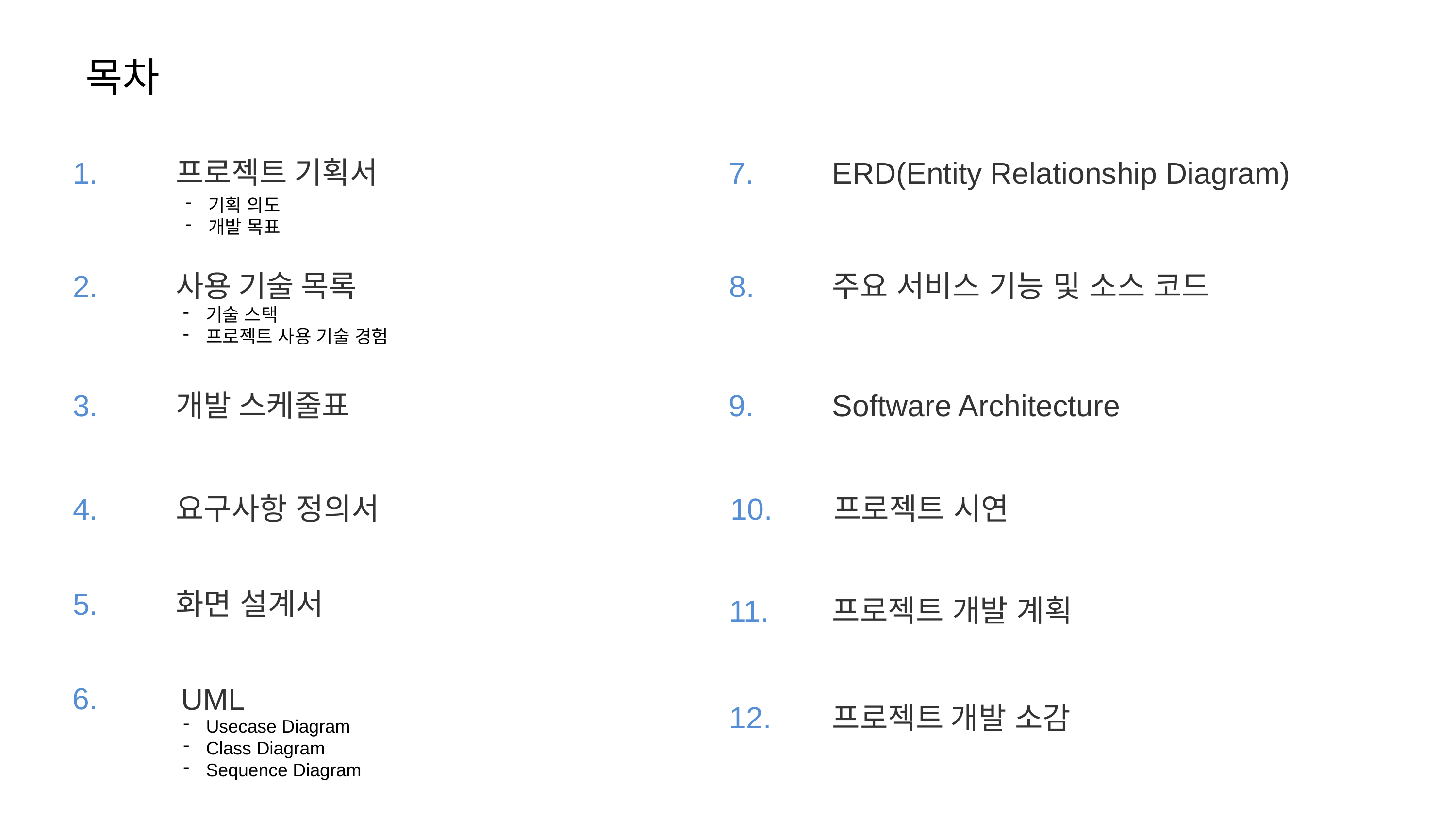

목차
프로젝트 기획서
1.
7.
ERD(Entity Relationship Diagram)
기획 의도
개발 목표
사용 기술 목록
8.
주요 서비스 기능 및 소스 코드
2.
기술 스택
프로젝트 사용 기술 경험
3.
개발 스케줄표
9.
Software Architecture
4.
10.
프로젝트 시연
요구사항 정의서
5.
화면 설계서
11.
프로젝트 개발 계획
6.
UML
12.
프로젝트 개발 소감
Usecase Diagram
Class Diagram
Sequence Diagram